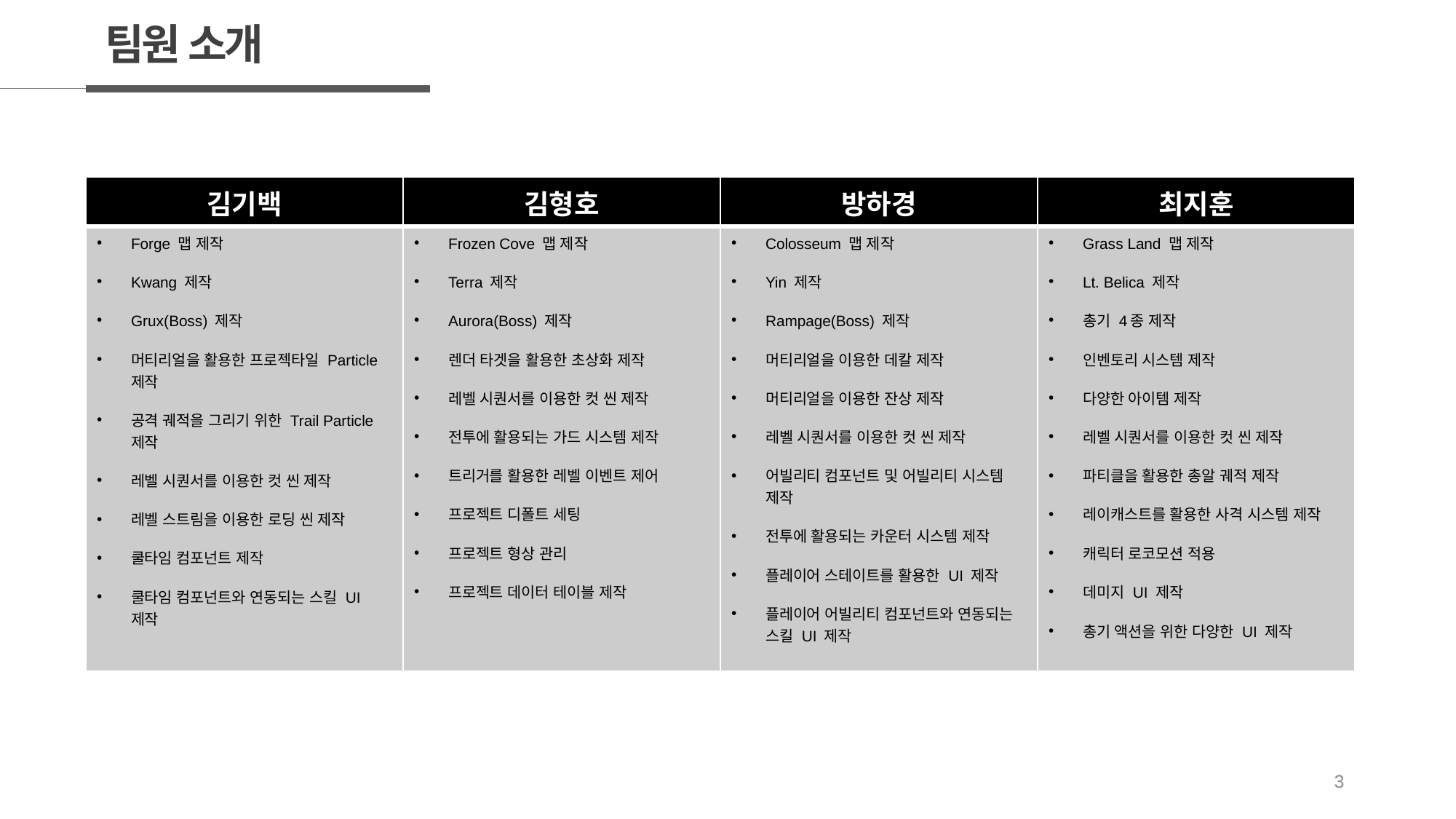

팀원 소개
| 김기백 | 김형호 | 방하경 | 최지훈 |
| --- | --- | --- | --- |
| Forge 맵 제작 Kwang 제작 Grux(Boss) 제작 머티리얼을 활용한 프로젝타일 Particle 제작 공격 궤적을 그리기 위한 Trail Particle 제작 레벨 시퀀서를 이용한 컷 씬 제작 레벨 스트림을 이용한 로딩 씬 제작 쿨타임 컴포넌트 제작 쿨타임 컴포넌트와 연동되는 스킬 UI 제작 | Frozen Cove 맵 제작 Terra 제작 Aurora(Boss) 제작 렌더 타겟을 활용한 초상화 제작 레벨 시퀀서를 이용한 컷 씬 제작 전투에 활용되는 가드 시스템 제작 트리거를 활용한 레벨 이벤트 제어 프로젝트 디폴트 세팅 프로젝트 형상 관리 프로젝트 데이터 테이블 제작 | Colosseum 맵 제작 Yin 제작 Rampage(Boss) 제작 머티리얼을 이용한 데칼 제작 머티리얼을 이용한 잔상 제작 레벨 시퀀서를 이용한 컷 씬 제작 어빌리티 컴포넌트 및 어빌리티 시스템 제작 전투에 활용되는 카운터 시스템 제작 플레이어 스테이트를 활용한 UI 제작 플레이어 어빌리티 컴포넌트와 연동되는 스킬 UI 제작 | Grass Land 맵 제작 Lt. Belica 제작 총기 4종 제작 인벤토리 시스템 제작 다양한 아이템 제작 레벨 시퀀서를 이용한 컷 씬 제작 파티클을 활용한 총알 궤적 제작 레이캐스트를 활용한 사격 시스템 제작 캐릭터 로코모션 적용 데미지 UI 제작 총기 액션을 위한 다양한 UI 제작 |
3